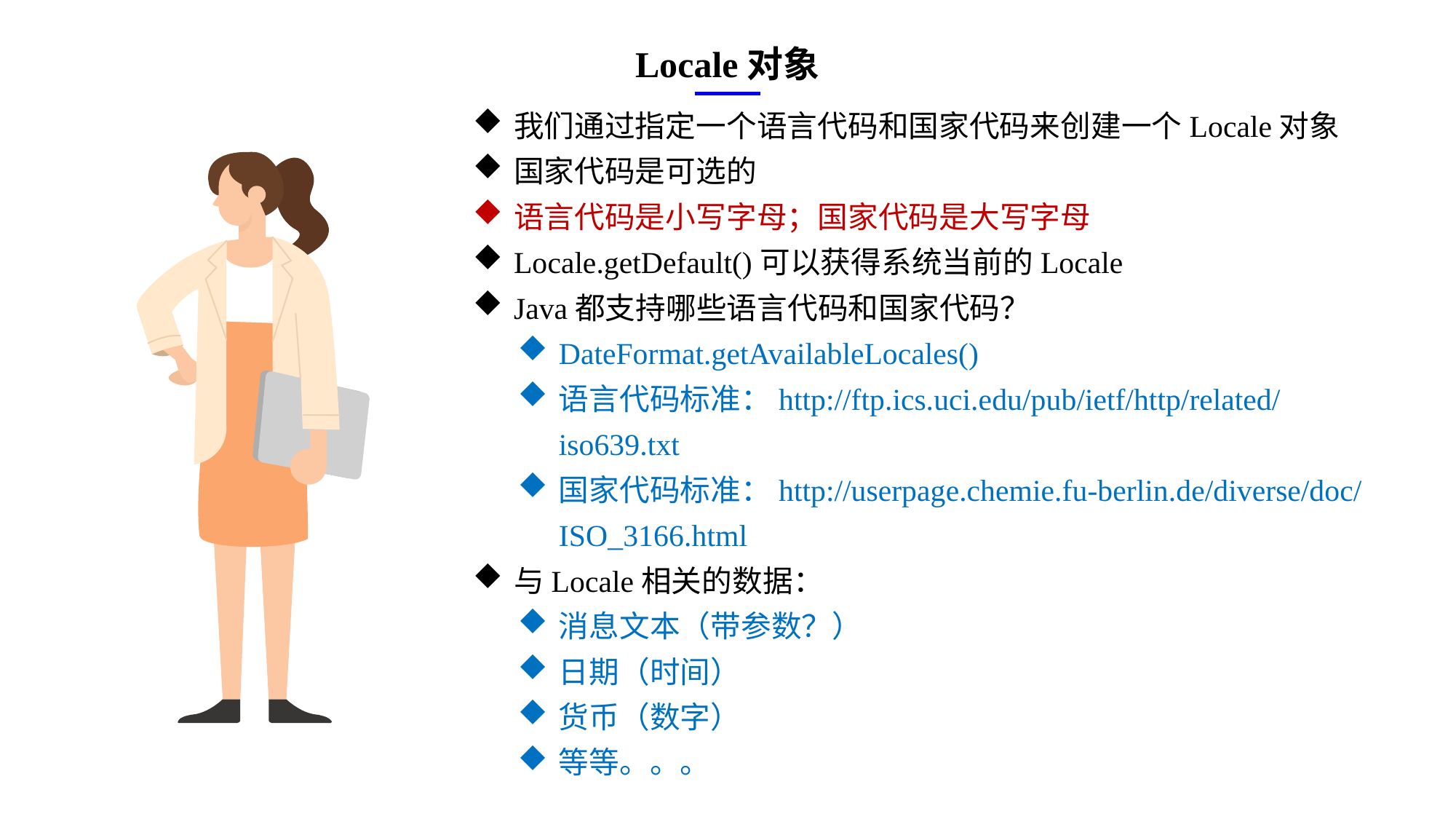

Locale对象
我们通过指定一个语言代码和国家代码来创建一个Locale对象
国家代码是可选的
语言代码是小写字母；国家代码是大写字母
Locale.getDefault()可以获得系统当前的Locale
Java都支持哪些语言代码和国家代码？
DateFormat.getAvailableLocales()
语言代码标准：http://ftp.ics.uci.edu/pub/ietf/http/related/iso639.txt
国家代码标准：http://userpage.chemie.fu-berlin.de/diverse/doc/ISO_3166.html
与Locale相关的数据：
消息文本（带参数？）
日期（时间）
货币（数字）
等等。。。

e7d195523061f1c0ae0eb3eed39d2bcef4622b2499a05fe6567B54A876BEB457BD1EB8EBE9915191D1FA2E860D28D251AB291D9CBBDD28D4BD16020FD75D8281481517FC21E86E4C931520AFA1087E92E357E3DB373CA326F6F926B1A67F681E99E875FFD293B2C32B3919AE4D43F9436862A7DD54F9346DF3662D8AB7319030EF75D53FF682DE13